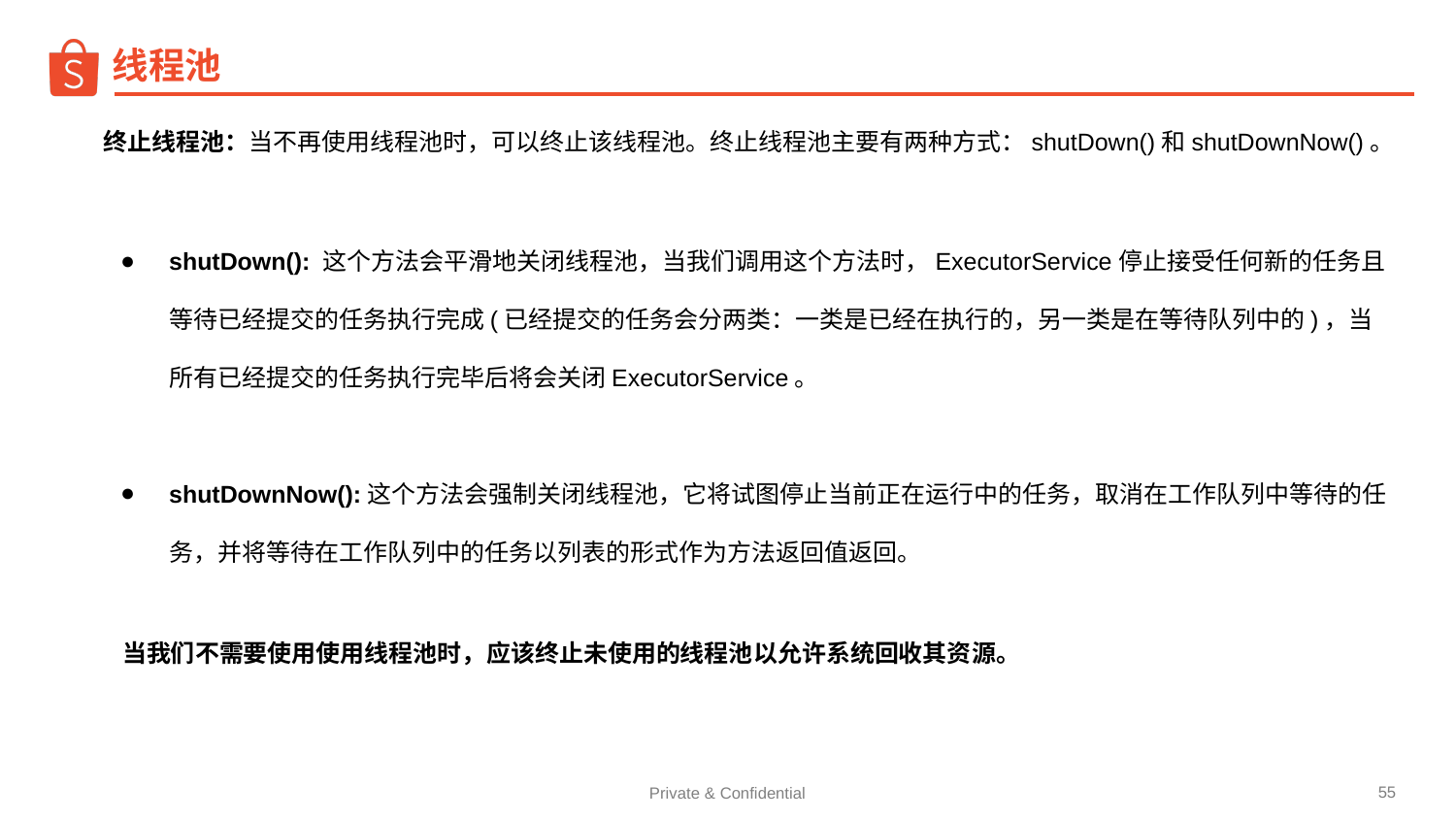

线程池
终止线程池：当不再使用线程池时，可以终止该线程池。终止线程池主要有两种方式：shutDown()和shutDownNow()。
shutDown(): 这个方法会平滑地关闭线程池，当我们调用这个方法时，ExecutorService停止接受任何新的任务且等待已经提交的任务执行完成(已经提交的任务会分两类：一类是已经在执行的，另一类是在等待队列中的)，当所有已经提交的任务执行完毕后将会关闭ExecutorService。

shutDownNow():这个方法会强制关闭线程池，它将试图停止当前正在运行中的任务，取消在工作队列中等待的任务，并将等待在工作队列中的任务以列表的形式作为方法返回值返回。

   当我们不需要使用使用线程池时，应该终止未使用的线程池以允许系统回收其资源。

55